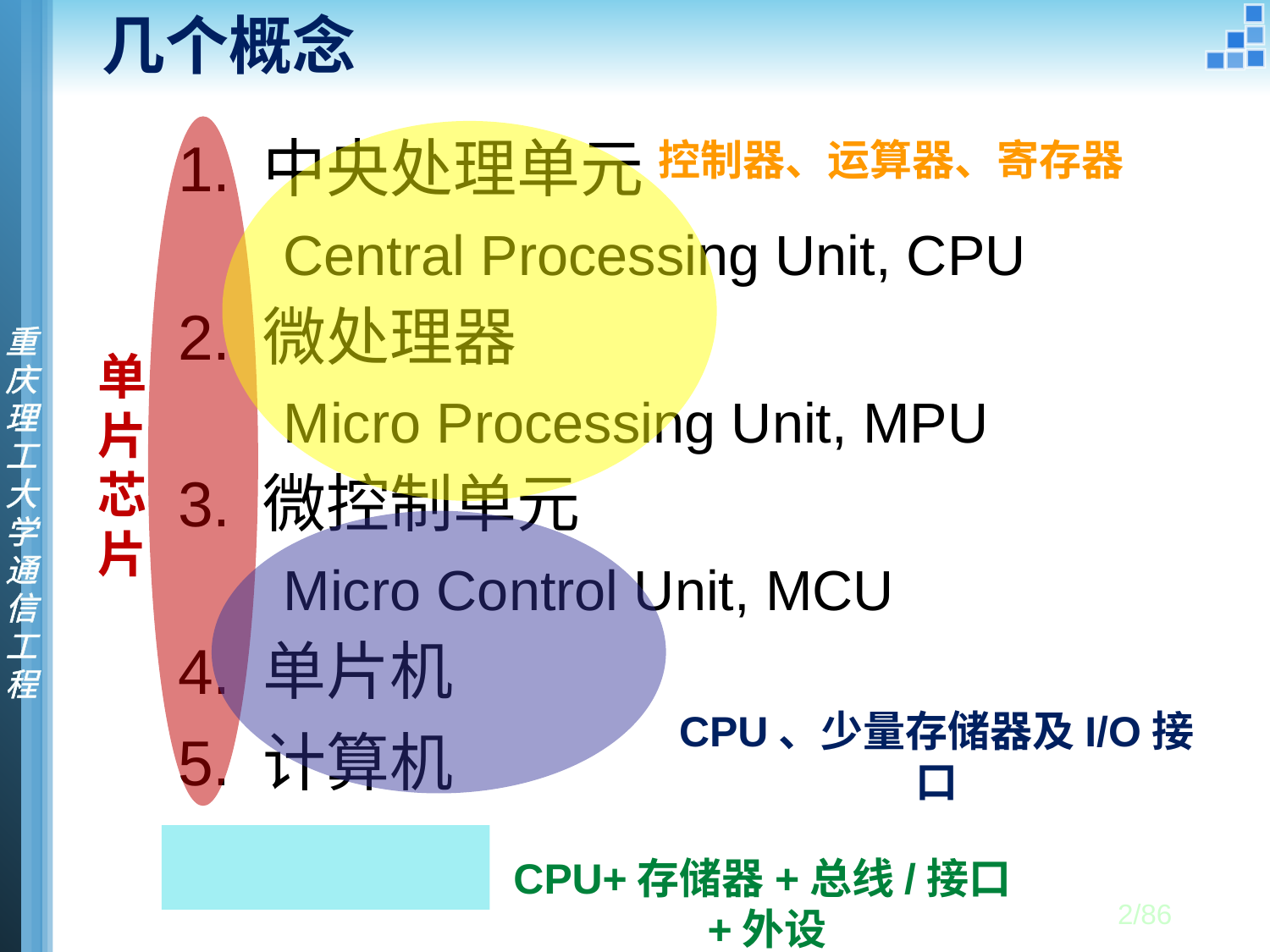

# 几个概念

中央处理单元
      Central Processing Unit, CPU
微处理器
      Micro Processing Unit, MPU
微控制单元
      Micro Control Unit, MCU
单片机
计算机

控制器、运算器、寄存器
单片芯片

CPU、少量存储器及I/O接口

CPU+存储器+总线/接口+外设

2/86